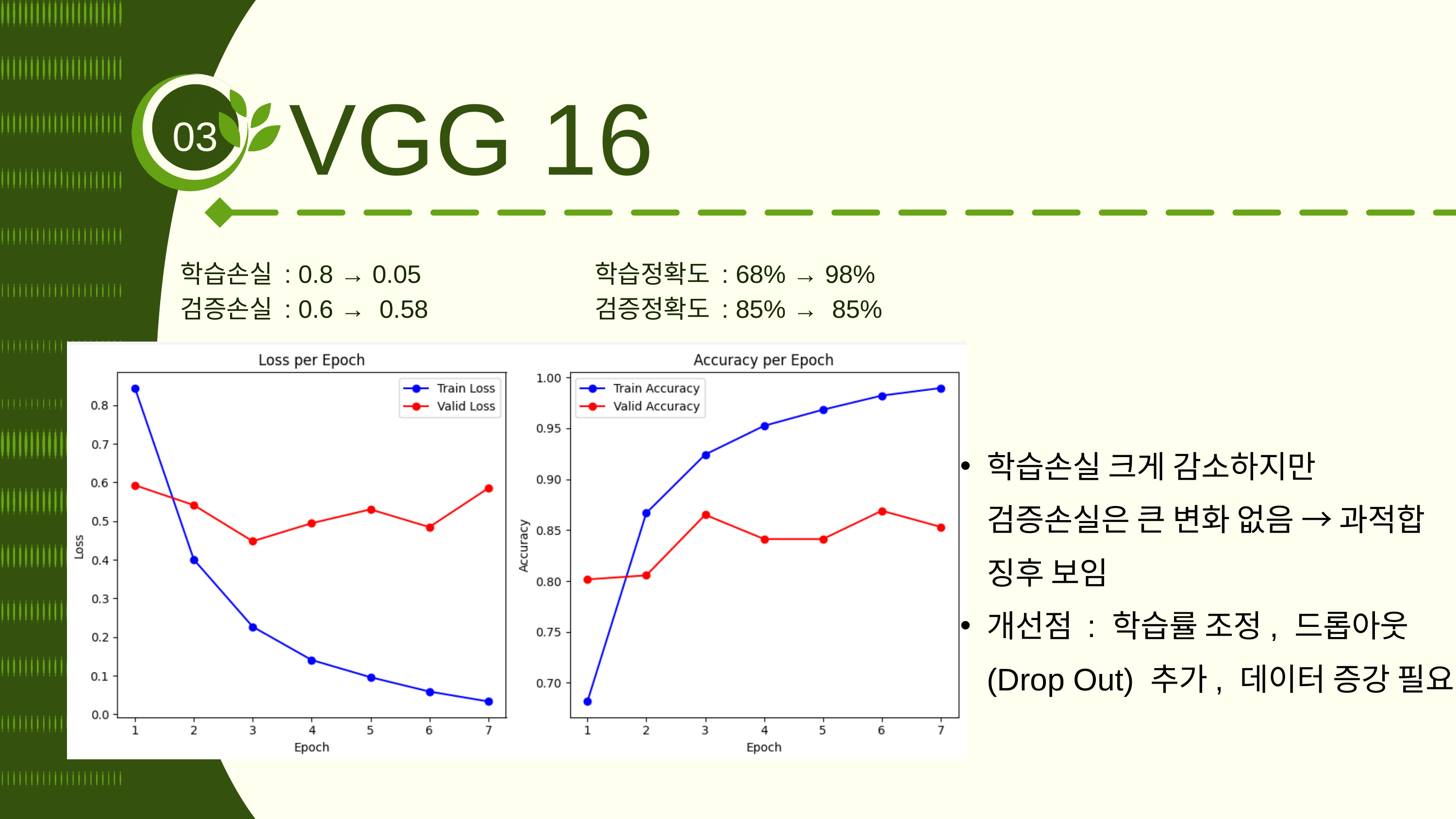

VGG 16

03

학습손실 : 0.8 → 0.05
검증손실 : 0.6 →  0.58
학습정확도 : 68% → 98%
검증정확도 : 85% →  85%

학습손실 크게 감소하지만 검증손실은 큰 변화 없음 → 과적합 징후 보임
개선점 : 학습률 조정, 드롭아웃(Drop Out) 추가, 데이터 증강 필요